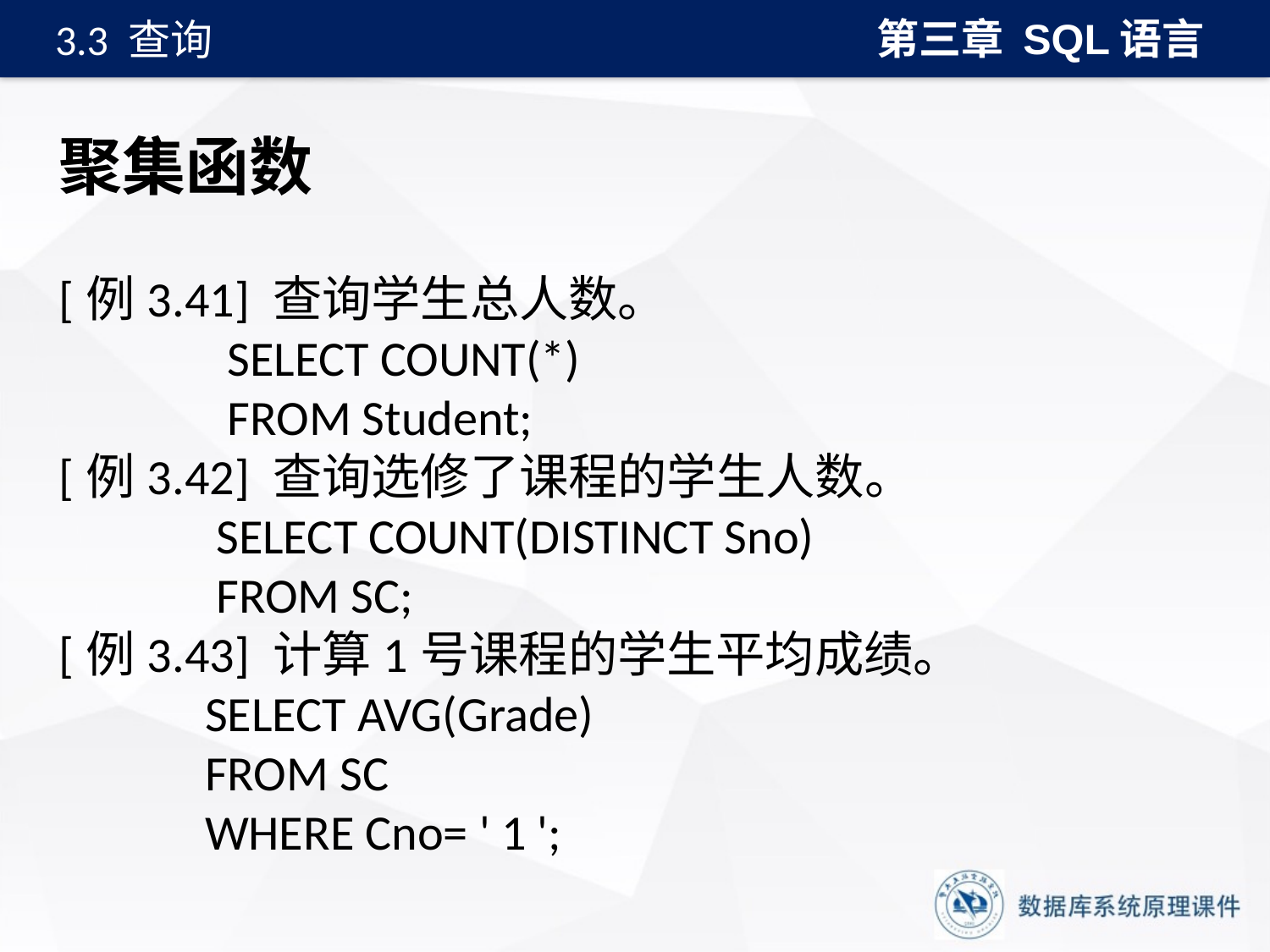

第三章 SQL语言
3.3 查询
# 聚集函数
[例3.41] 查询学生总人数。
               SELECT COUNT(*)
               FROM Student;
[例3.42] 查询选修了课程的学生人数。
              SELECT COUNT(DISTINCT Sno)
              FROM SC;
[例3.43] 计算1号课程的学生平均成绩。
             SELECT AVG(Grade)
             FROM SC
             WHERE Cno= ' 1 ';